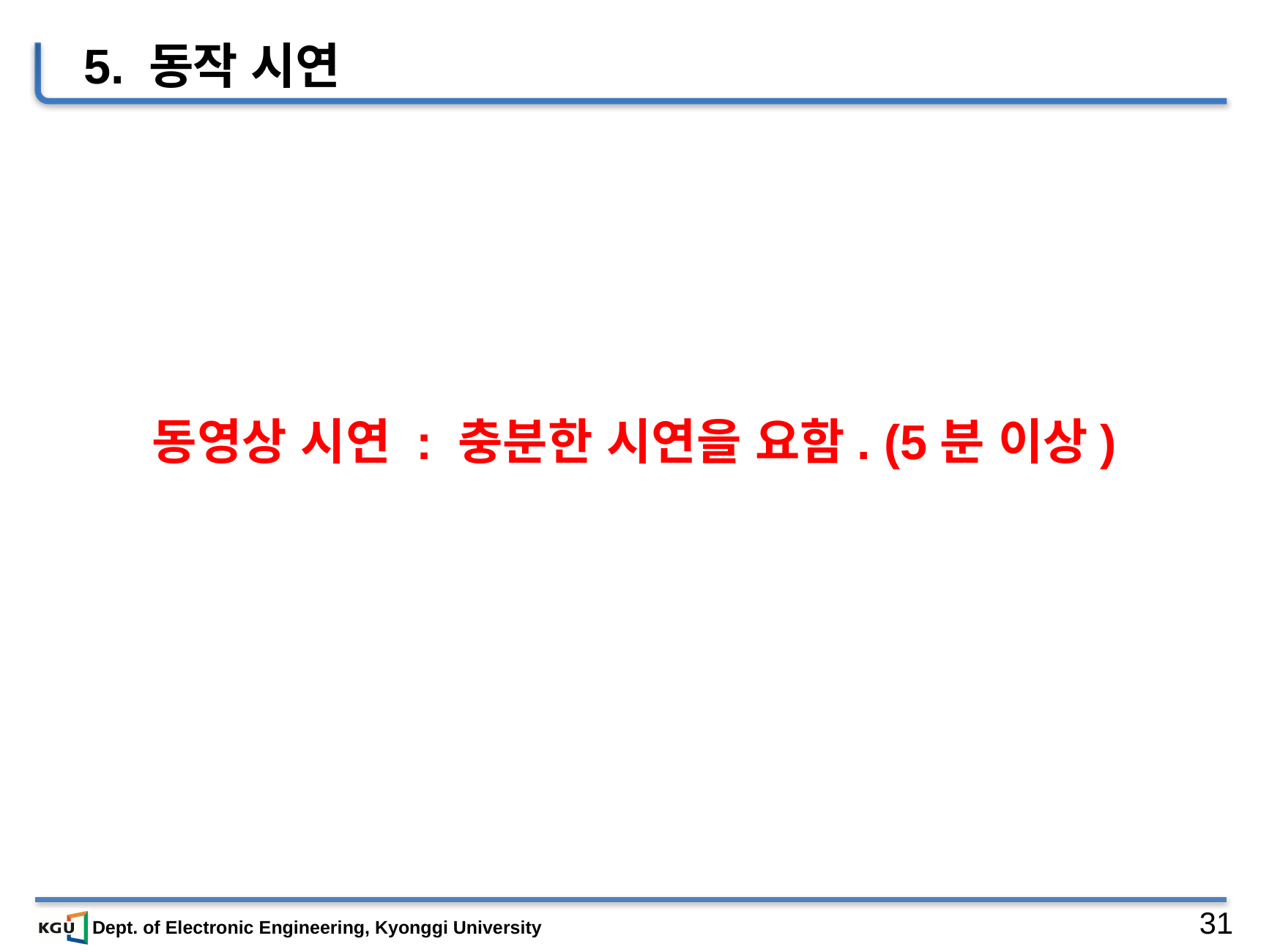

5. 동작 시연

동영상 시연 : 충분한 시연을 요함. (5분 이상)